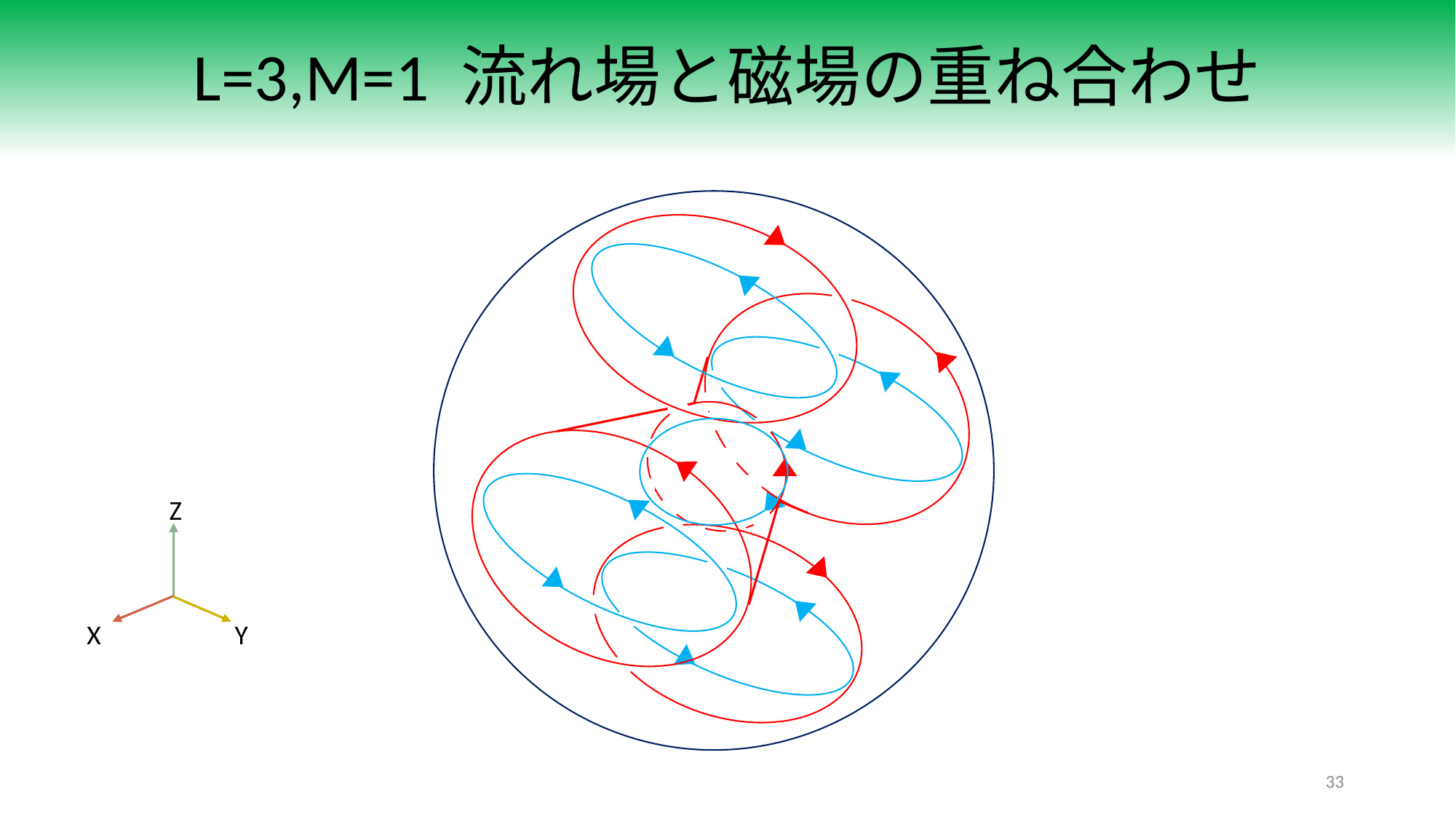

# L=3,M=1 流れ場と磁場の重ね合わせ

Z

X
Y

33